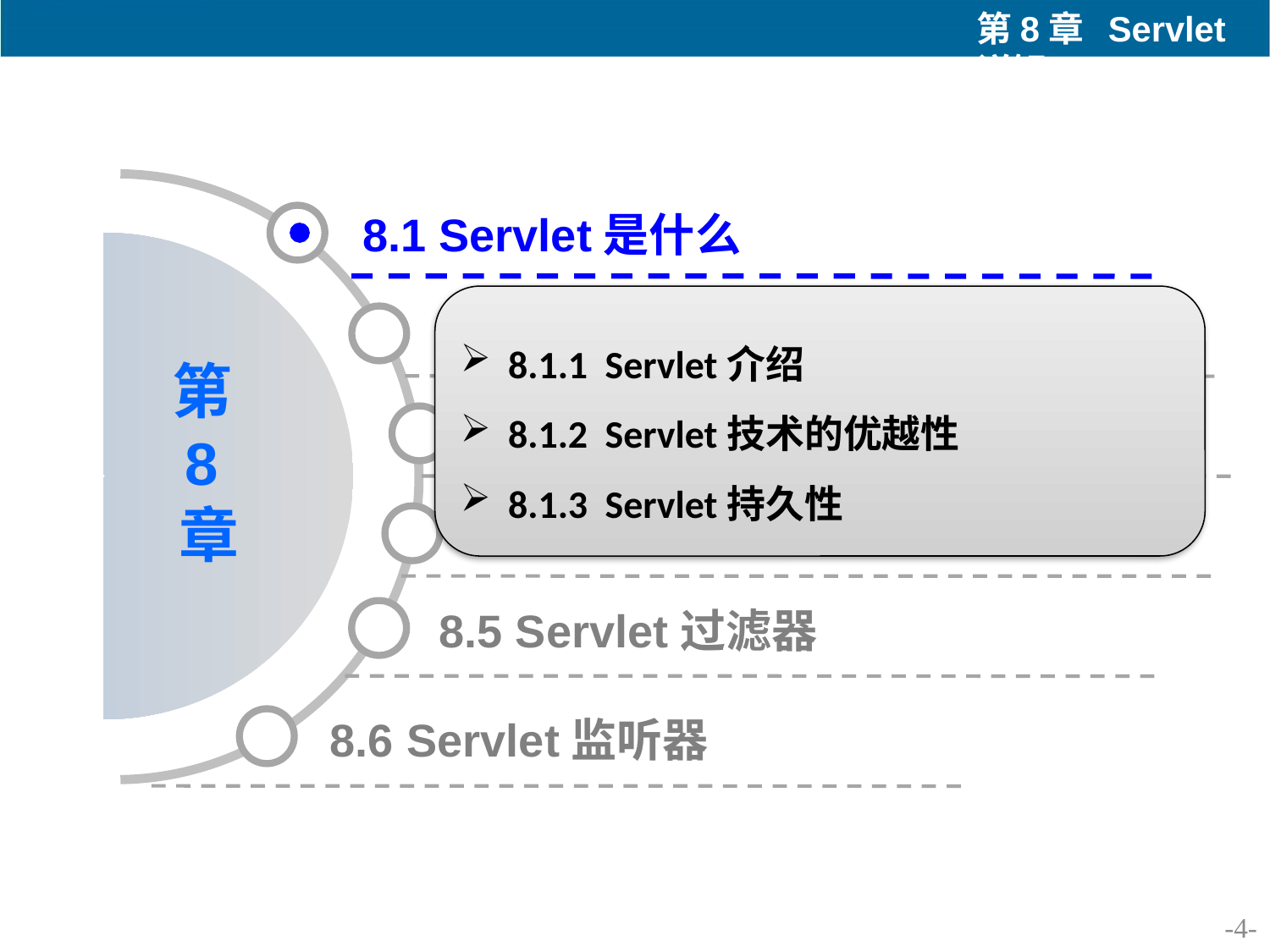

8.1 Servlet是什么
8.1.1  Servlet介绍
8.1.2  Servlet技术的优越性
8.1.3  Servlet持久性
8.2 Servlet开发基础
8.3 配置Servlet
8.4 Servlet 接口和类
8.5 Servlet过滤器
8.6 Servlet监听器
-4-